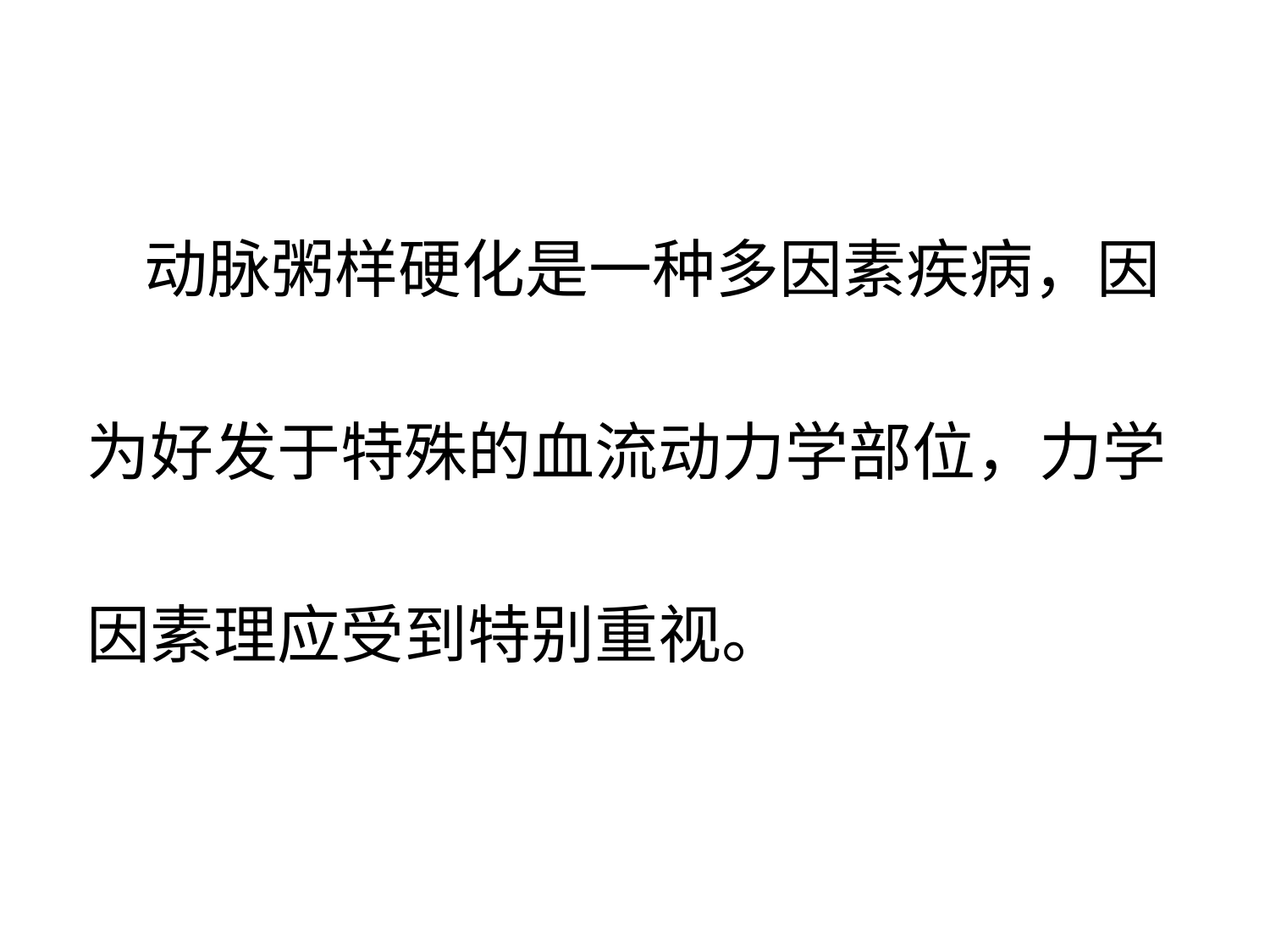

动脉粥样硬化是一种多因素疾病，因为好发于特殊的血流动力学部位，力学因素理应受到特别重视。